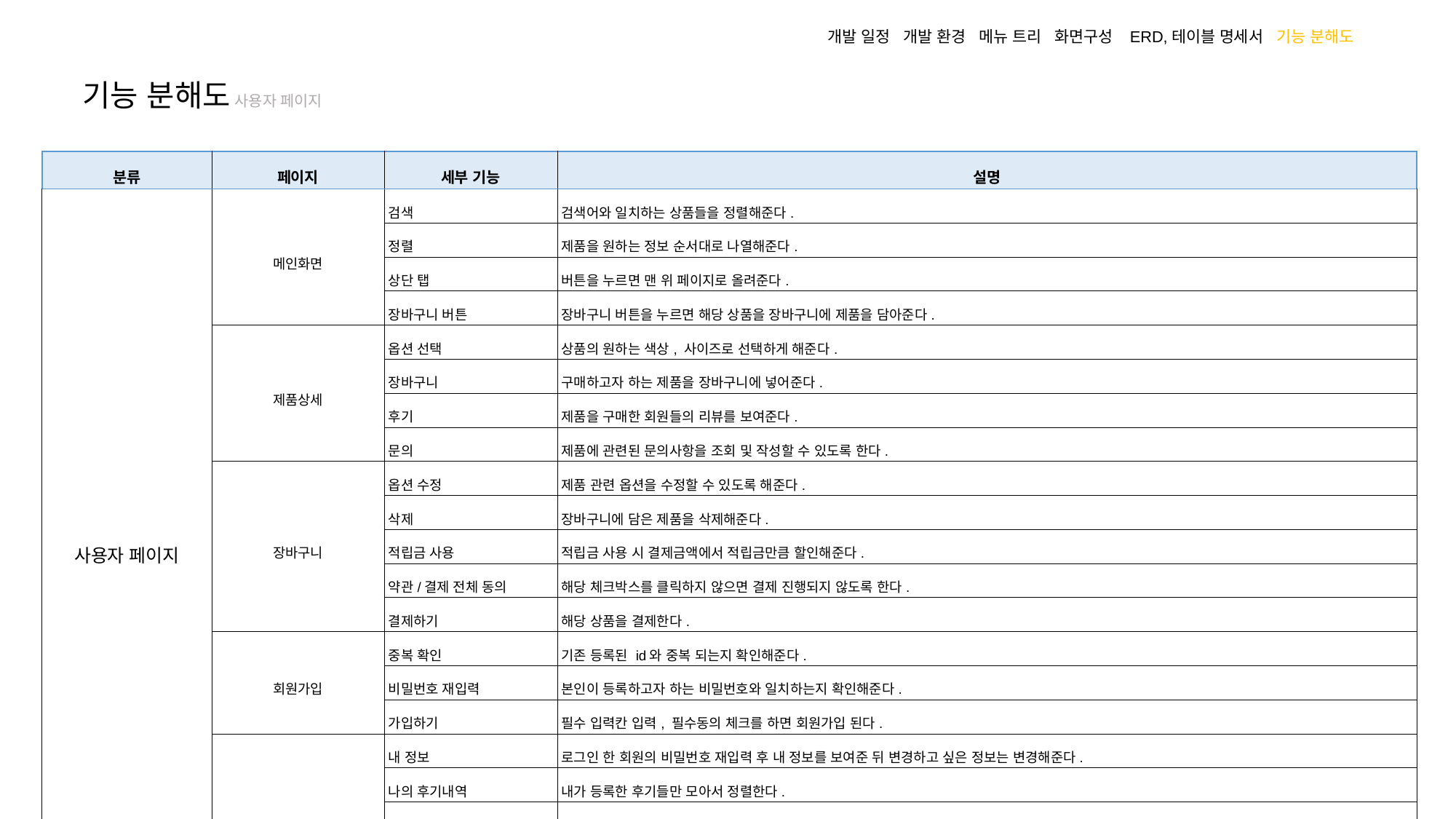

개발 일정   개발 환경   메뉴 트리   화면구성   ERD,테이블 명세서   기능 분해도
기능 분해도 사용자 페이지
| 분류 | 페이지 | 세부 기능 | 설명 |
| --- | --- | --- | --- |
| 사용자 페이지 | 메인화면 | 검색 | 검색어와 일치하는 상품들을 정렬해준다. |
|  |  | 정렬 | 제품을 원하는 정보 순서대로 나열해준다. |
|  |  | 상단 탭 | 버튼을 누르면 맨 위 페이지로 올려준다. |
|  |  | 장바구니 버튼 | 장바구니 버튼을 누르면 해당 상품을 장바구니에 제품을 담아준다. |
|  | 제품상세 | 옵션 선택 | 상품의 원하는 색상, 사이즈로 선택하게 해준다. |
|  |  | 장바구니 | 구매하고자 하는 제품을 장바구니에 넣어준다. |
|  |  | 후기 | 제품을 구매한 회원들의 리뷰를 보여준다. |
|  |  | 문의 | 제품에 관련된 문의사항을 조회 및 작성할 수 있도록 한다. |
|  | 장바구니 | 옵션 수정 | 제품 관련 옵션을 수정할 수 있도록 해준다. |
|  |  | 삭제 | 장바구니에 담은 제품을 삭제해준다. |
|  |  | 적립금 사용 | 적립금 사용 시 결제금액에서 적립금만큼 할인해준다. |
|  |  | 약관/결제 전체 동의 | 해당 체크박스를 클릭하지 않으면 결제 진행되지 않도록 한다. |
|  |  | 결제하기 | 해당 상품을 결제한다. |
|  | 회원가입 | 중복 확인 | 기존 등록된 id와 중복 되는지 확인해준다. |
|  |  | 비밀번호 재입력 | 본인이 등록하고자 하는 비밀번호와 일치하는지 확인해준다. |
|  |  | 가입하기 | 필수 입력칸 입력, 필수동의 체크를 하면 회원가입 된다. |
|  | 마이페이지 | 내 정보 | 로그인 한 회원의 비밀번호 재입력 후 내 정보를 보여준 뒤 변경하고 싶은 정보는 변경해준다. |
|  |  | 나의 후기내역 | 내가 등록한 후기들만 모아서 정렬한다. |
|  |  | 나의 문의 내역 | 내가 등록한 상품문의, Q&A 목록을 정렬한다. |
|  |  | 배송 상태 | 전체, 입금대기, 배송준비, 배송중, 배송완료, 환불/교환 버튼을 누르면 해당 단계에 있는 제품을 보여준다. |
|  |  | 주문 정보 | 해당 상품 주문 상세 내역을 보여준다. |